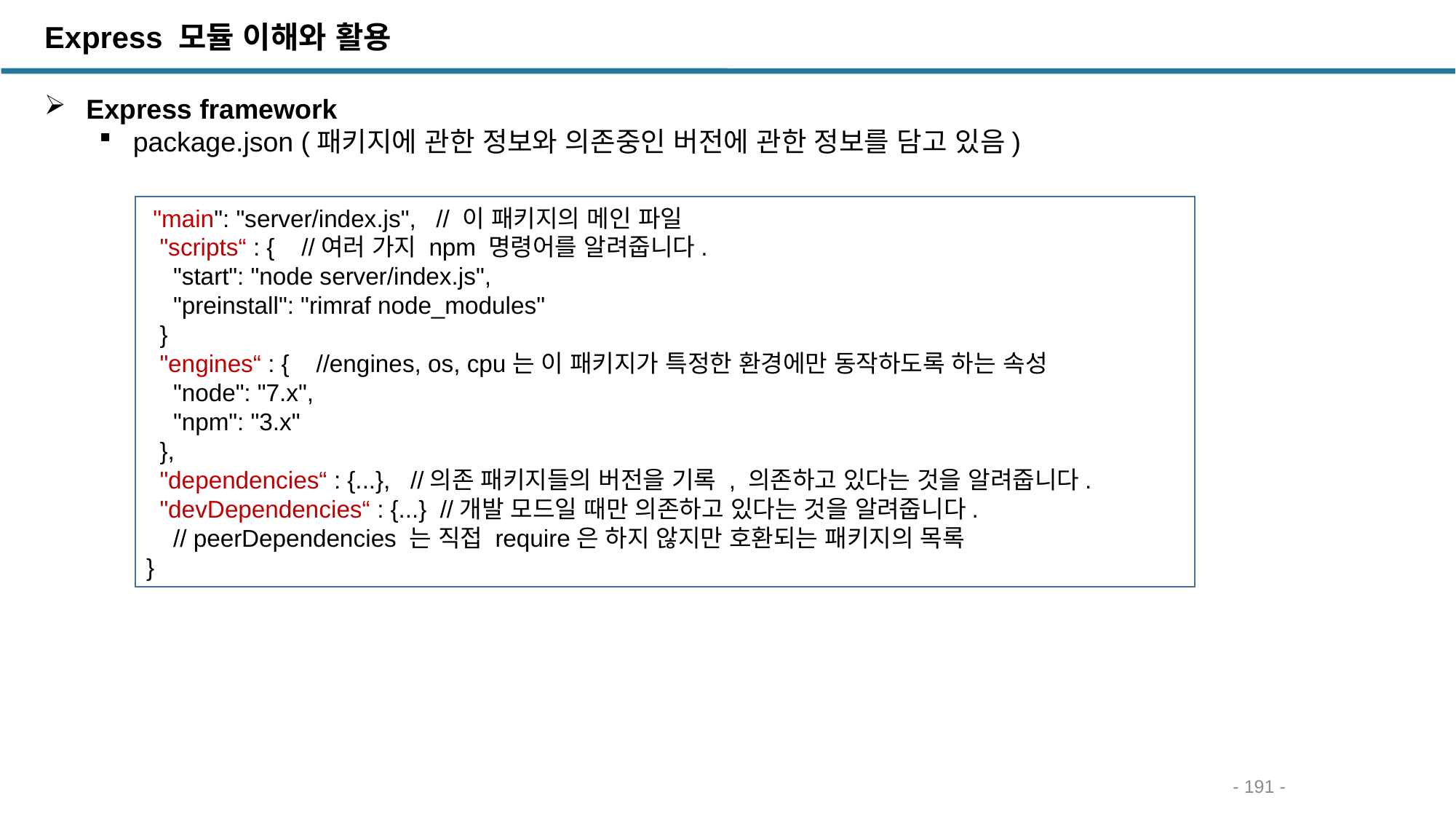

Express 모듈 이해와 활용
 Express framework
package.json (패키지에 관한 정보와 의존중인 버전에 관한 정보를 담고 있음)

 "main": "server/index.js",   // 이 패키지의 메인 파일
  "scripts“ : {    //여러 가지 npm 명령어를 알려줍니다.
    "start": "node server/index.js",
    "preinstall": "rimraf node_modules"
  }
  "engines“ : {    //engines, os, cpu는 이 패키지가 특정한 환경에만 동작하도록 하는 속성
    "node": "7.x",
    "npm": "3.x"
  },
  "dependencies“ : {...},   //의존 패키지들의 버전을 기록 , 의존하고 있다는 것을 알려줍니다.
  "devDependencies“ : {...}  //개발 모드일 때만 의존하고 있다는 것을 알려줍니다.
    // peerDependencies 는 직접 require은 하지 않지만 호환되는 패키지의 목록
}
- 191 -